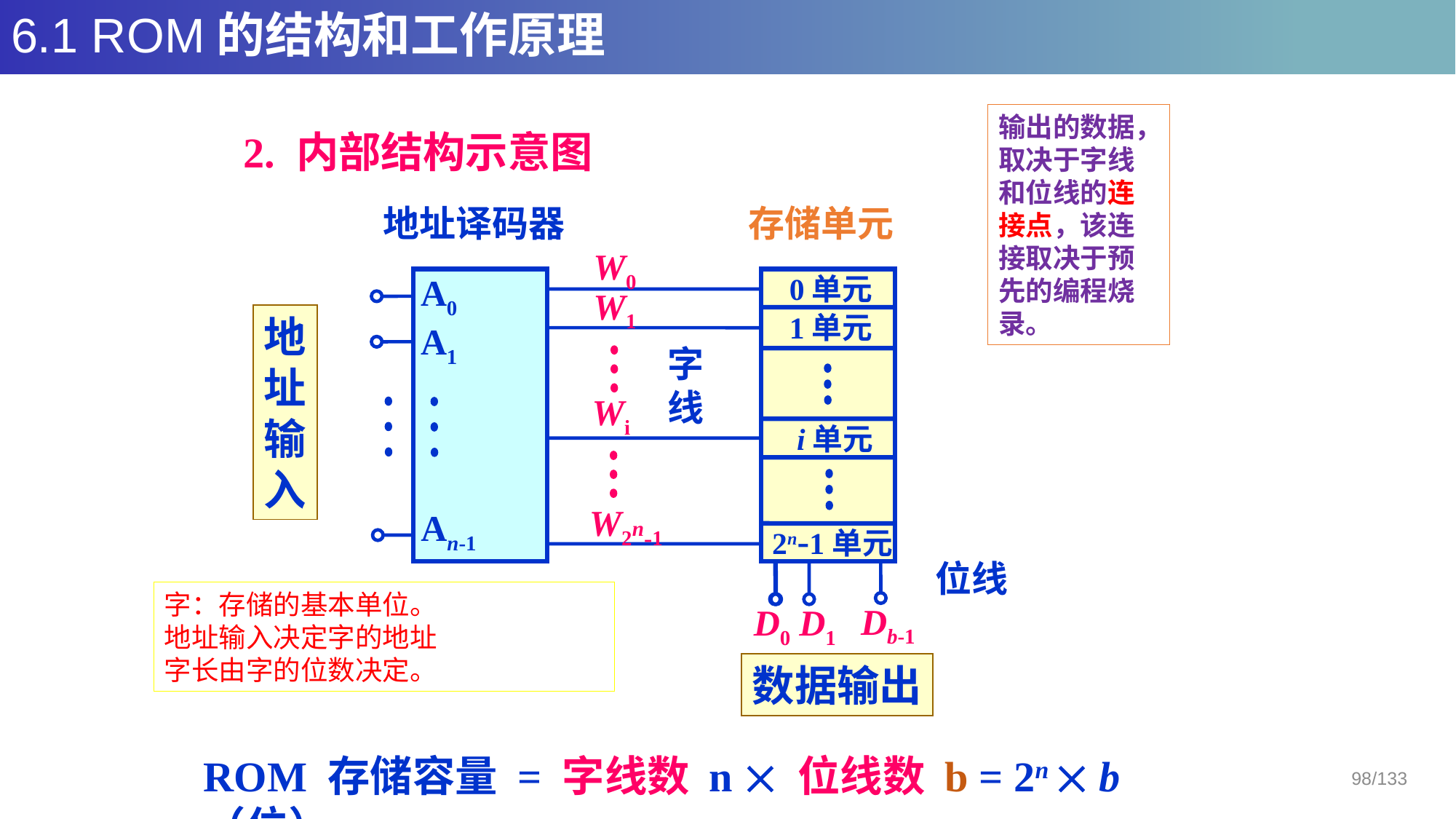

# 6.1 ROM的结构和工作原理
输出的数据，取决于字线和位线的连接点，该连接取决于预先的编程烧录。
2. 内部结构示意图
地址译码器
存储单元
W0
A0
0单元

W1

1单元

A1

Wi

i 单元

W2n-1

An-1

2n-1单元

Db-1

D0
D1
地
址
输
入
字
线
位线
字：存储的基本单位。
地址输入决定字的地址
字长由字的位数决定。
数据输出
ROM 存储容量 = 字线数 n × 位线数 b = 2n × b（位）
98/133